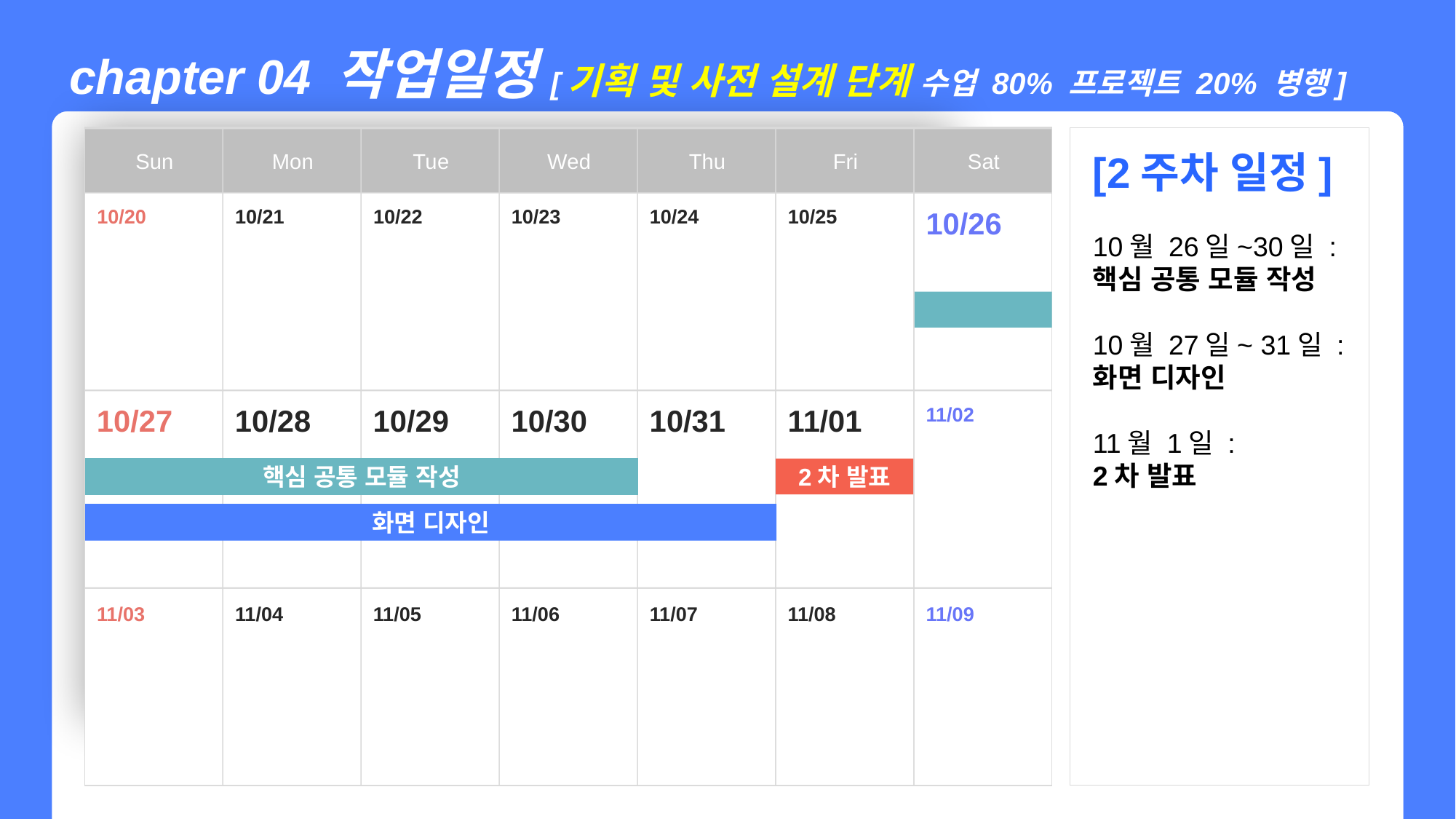

chapter 04 작업일정[기획 및 사전 설계 단계 수업 80% 프로젝트 20% 병행]

Sun
Mon
Tue
Wed
Thu
Fri
Sat
[2주차 일정]

10월 26일~30일 :
핵심 공통 모듈 작성

10월 27일~ 31일 :
화면 디자인

11월 1일 :
2차 발표

10/23
10/24
10/25
10/26
10/20
10/21
10/22

10/27
10/28
10/29
10/30
10/31
11/01
11/02

핵심 공통 모듈 작성
2차 발표

화면 디자인

11/03
11/04
11/05
11/06
11/07
11/08
11/09